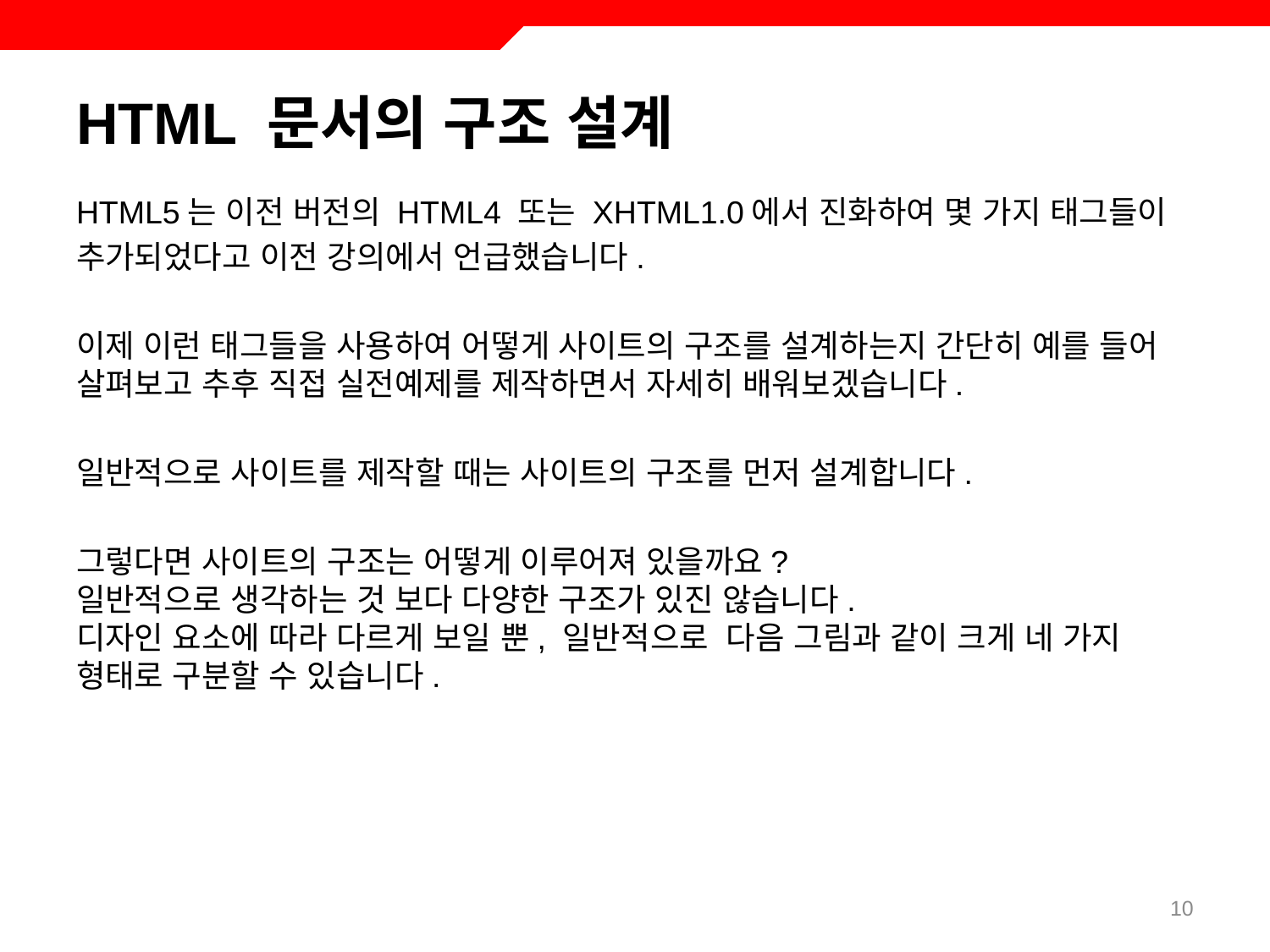

# HTML 문서의 구조 설계
HTML5는 이전 버전의 HTML4 또는 XHTML1.0에서 진화하여 몇 가지 태그들이
추가되었다고 이전 강의에서 언급했습니다.

이제 이런 태그들을 사용하여 어떻게 사이트의 구조를 설계하는지 간단히 예를 들어 살펴보고 추후 직접 실전예제를 제작하면서 자세히 배워보겠습니다.

일반적으로 사이트를 제작할 때는 사이트의 구조를 먼저 설계합니다.

그렇다면 사이트의 구조는 어떻게 이루어져 있을까요?
일반적으로 생각하는 것 보다 다양한 구조가 있진 않습니다.
디자인 요소에 따라 다르게 보일 뿐, 일반적으로  다음 그림과 같이 크게 네 가지 형태로 구분할 수 있습니다.
10